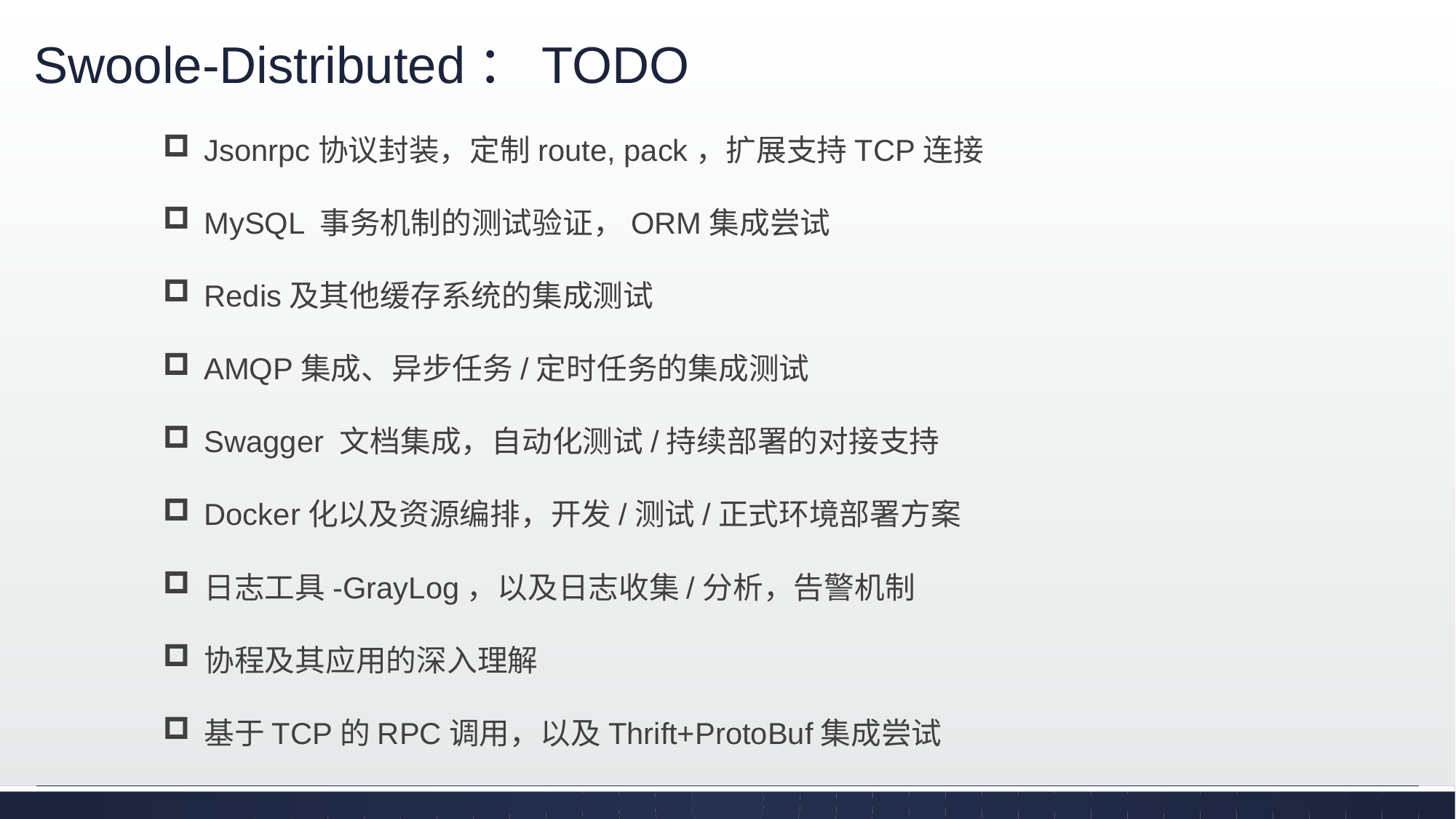

# Swoole-Distributed：TODO
Jsonrpc协议封装，定制route, pack，扩展支持TCP连接

MySQL 事务机制的测试验证，ORM集成尝试

Redis及其他缓存系统的集成测试

AMQP集成、异步任务/定时任务的集成测试

Swagger 文档集成，自动化测试/持续部署的对接支持

Docker化以及资源编排，开发/测试/正式环境部署方案

日志工具-GrayLog，以及日志收集/分析，告警机制

协程及其应用的深入理解

基于TCP的RPC调用，以及Thrift+ProtoBuf集成尝试